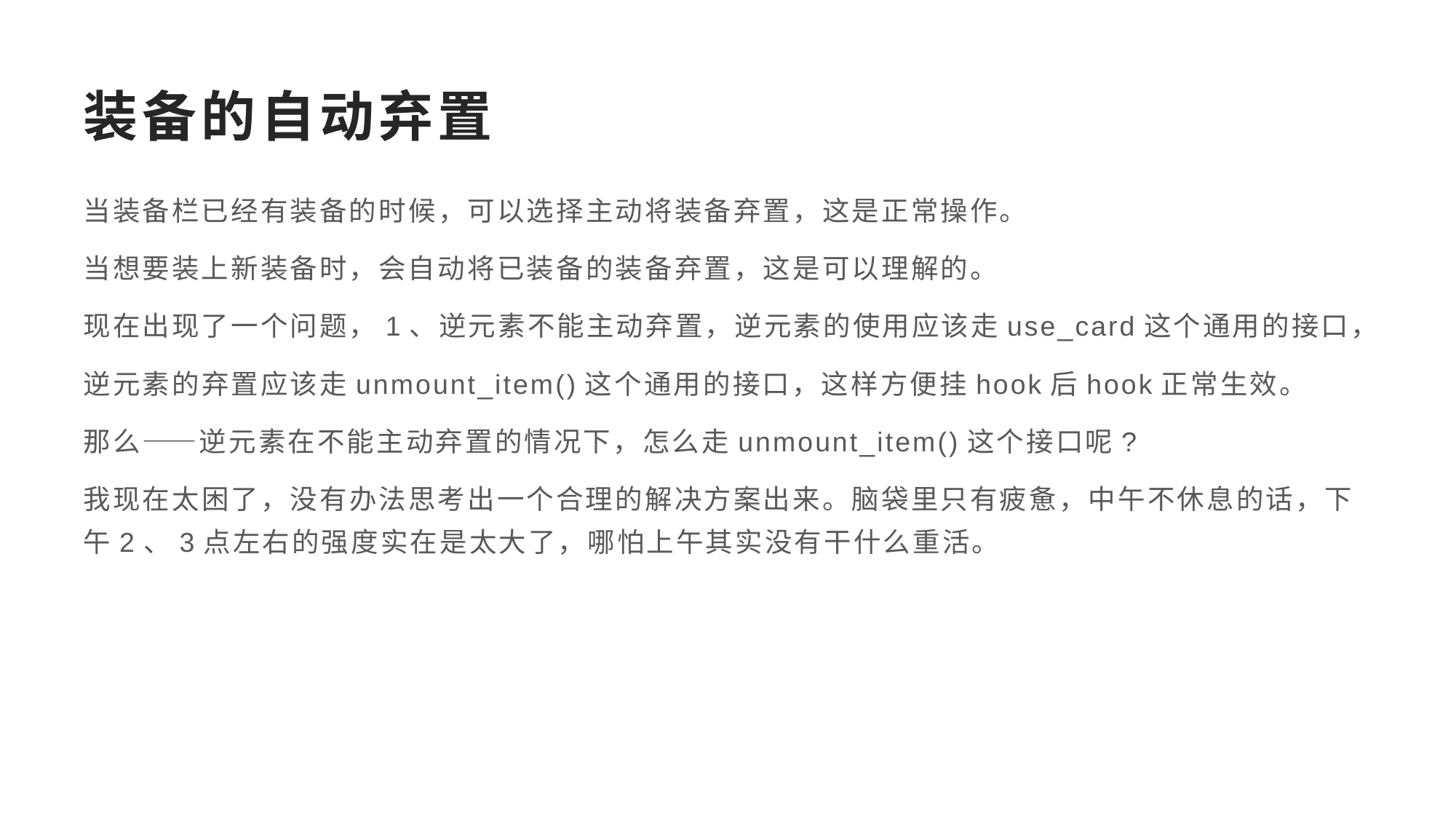

# 装备的自动弃置
当装备栏已经有装备的时候，可以选择主动将装备弃置，这是正常操作。
当想要装上新装备时，会自动将已装备的装备弃置，这是可以理解的。
现在出现了一个问题，1、逆元素不能主动弃置，逆元素的使用应该走use_card这个通用的接口，
逆元素的弃置应该走unmount_item()这个通用的接口，这样方便挂hook后hook正常生效。
那么——逆元素在不能主动弃置的情况下，怎么走unmount_item()这个接口呢?
我现在太困了，没有办法思考出一个合理的解决方案出来。脑袋里只有疲惫，中午不休息的话，下午2、3点左右的强度实在是太大了，哪怕上午其实没有干什么重活。